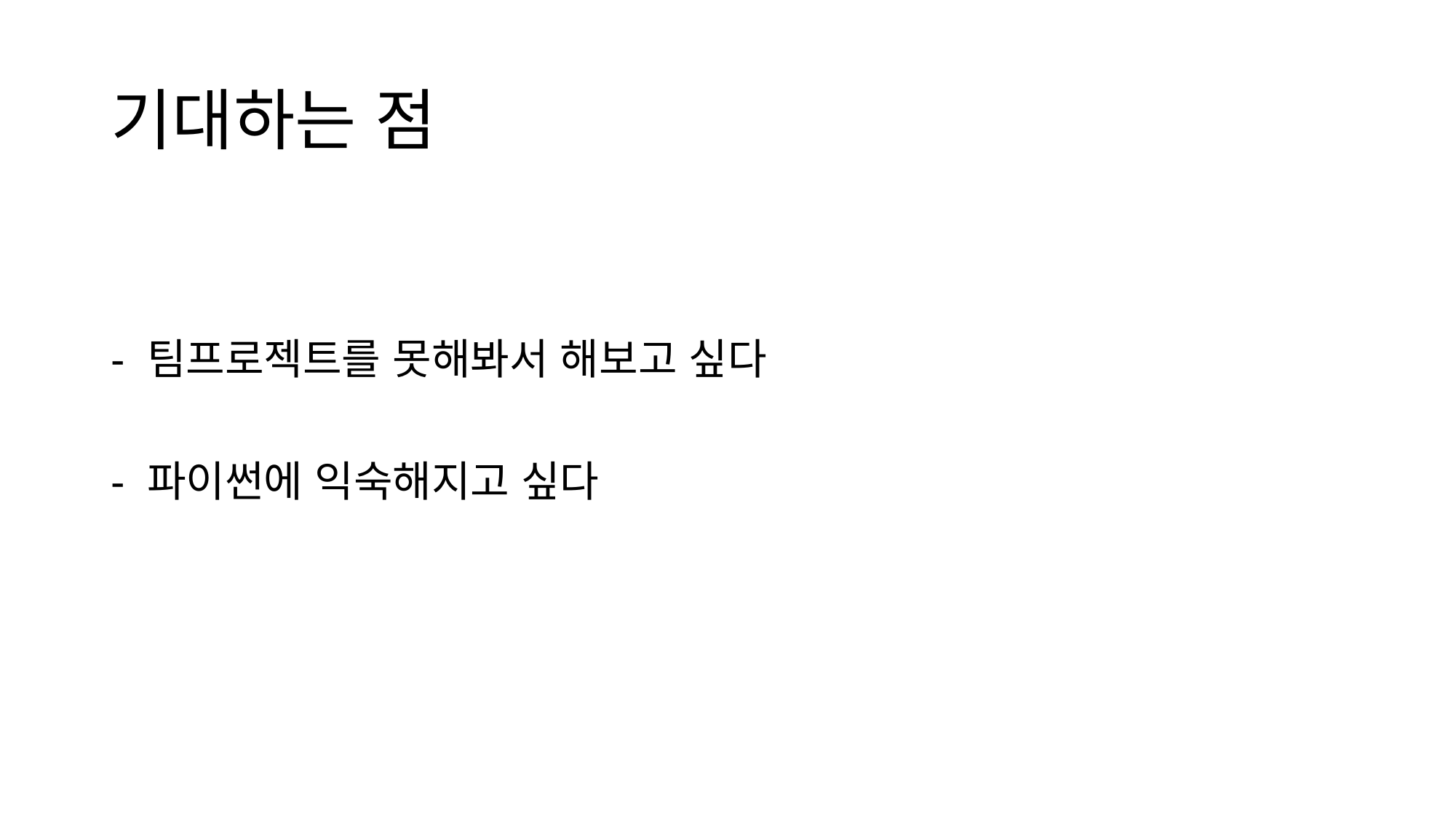

# 기대하는 점
- 팀프로젝트를 못해봐서 해보고 싶다

- 파이썬에 익숙해지고 싶다